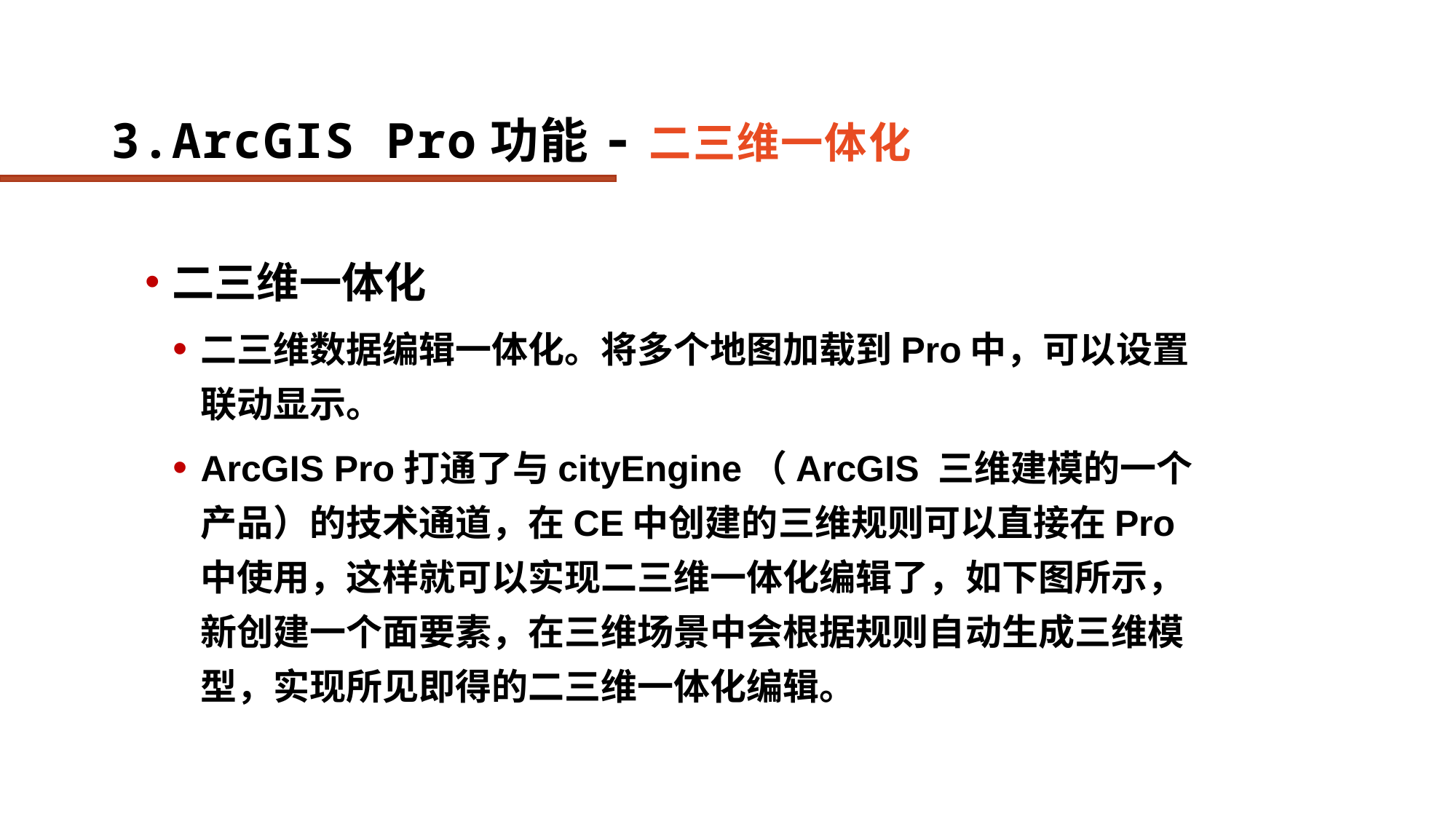

# 3.ArcGIS Pro功能-二三维一体化
二三维一体化
二三维数据编辑一体化。将多个地图加载到Pro中，可以设置联动显示。
ArcGIS Pro打通了与cityEngine（ArcGIS 三维建模的一个产品）的技术通道，在CE中创建的三维规则可以直接在Pro中使用，这样就可以实现二三维一体化编辑了，如下图所示，新创建一个面要素，在三维场景中会根据规则自动生成三维模型，实现所见即得的二三维一体化编辑。